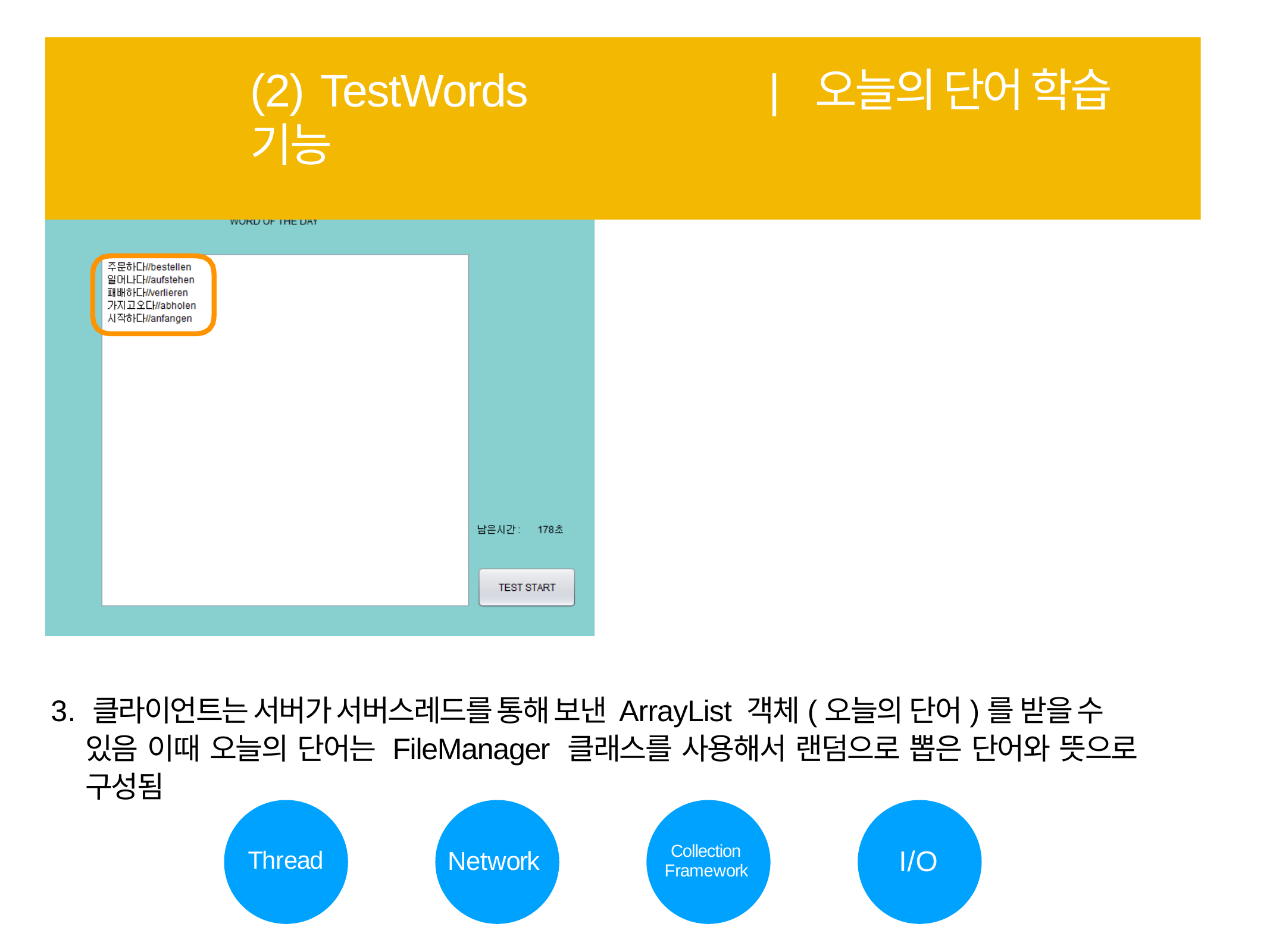

# (2) TestWords	| 오늘의 단어 학습 기능

3. 클라이언트는 서버가 서버스레드를 통해 보낸 ArrayList 객체(오늘의 단어)를 받을 수 있음  이때 오늘의 단어는 FileManager 클래스를 사용해서 랜덤으로 뽑은 단어와 뜻으로 구성됨

Collection  Framework
I/O
Thread
Network